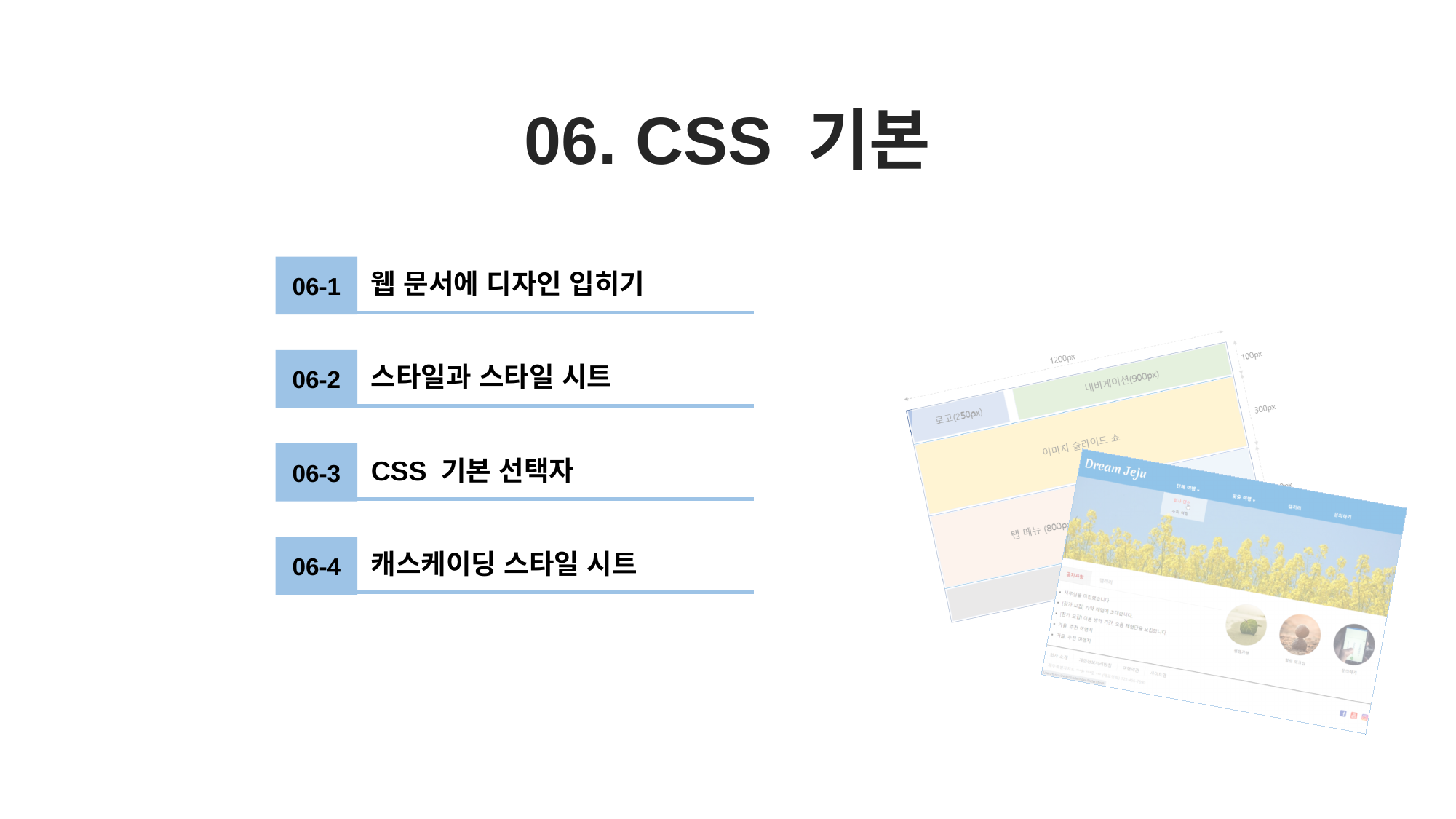

# 06. CSS 기본
06-1
웹 문서에 디자인 입히기
06-2
스타일과 스타일 시트
06-3
CSS 기본 선택자
06-4
캐스케이딩 스타일 시트